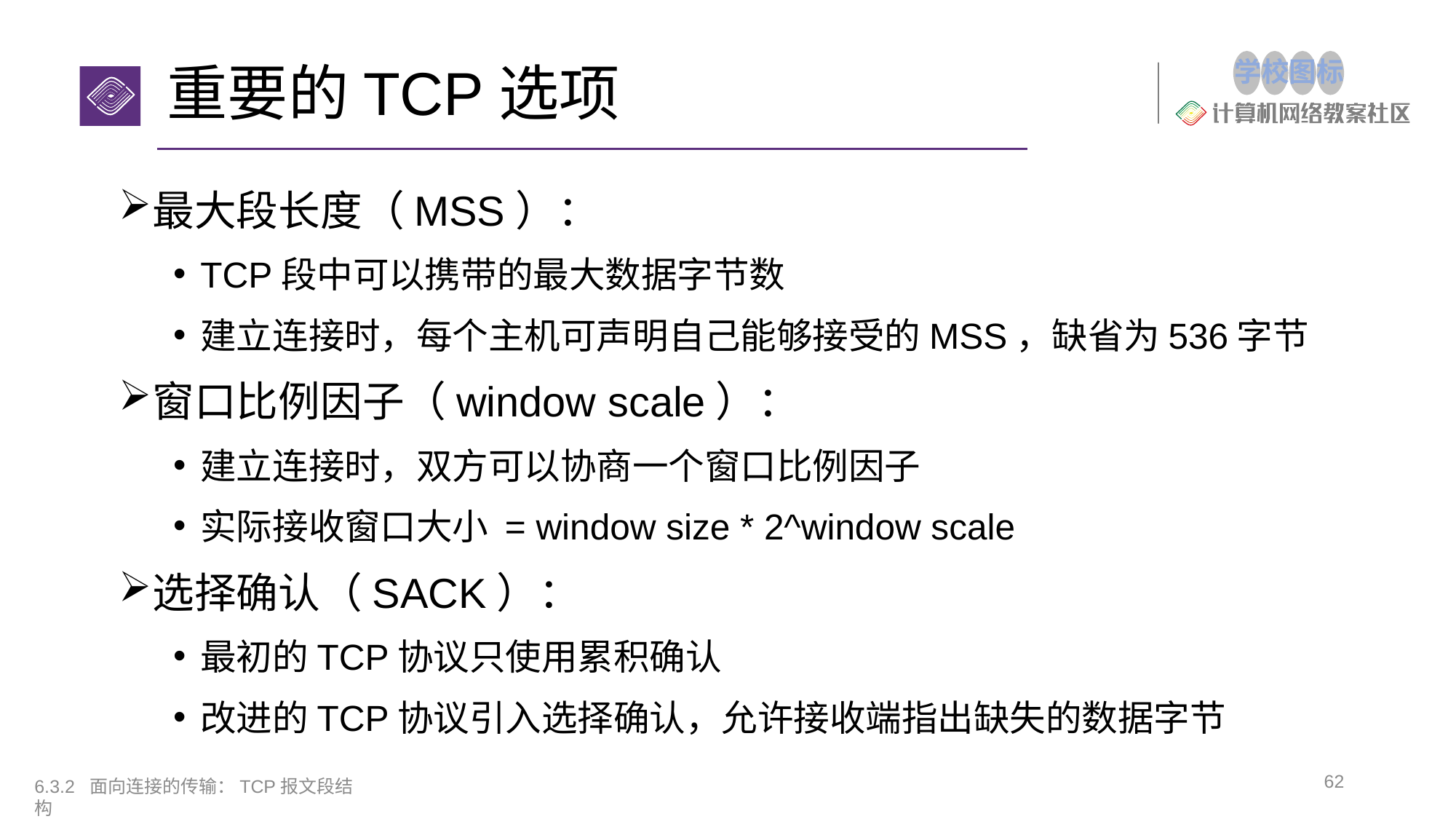

# 重要的TCP选项
最大段长度（MSS）：
TCP段中可以携带的最大数据字节数
建立连接时，每个主机可声明自己能够接受的MSS，缺省为536字节
窗口比例因子（window scale）：
建立连接时，双方可以协商一个窗口比例因子
实际接收窗口大小 = window size * 2^window scale
选择确认（SACK）：
最初的TCP协议只使用累积确认
改进的TCP协议引入选择确认，允许接收端指出缺失的数据字节
62
6.3.2  面向连接的传输：TCP报文段结构